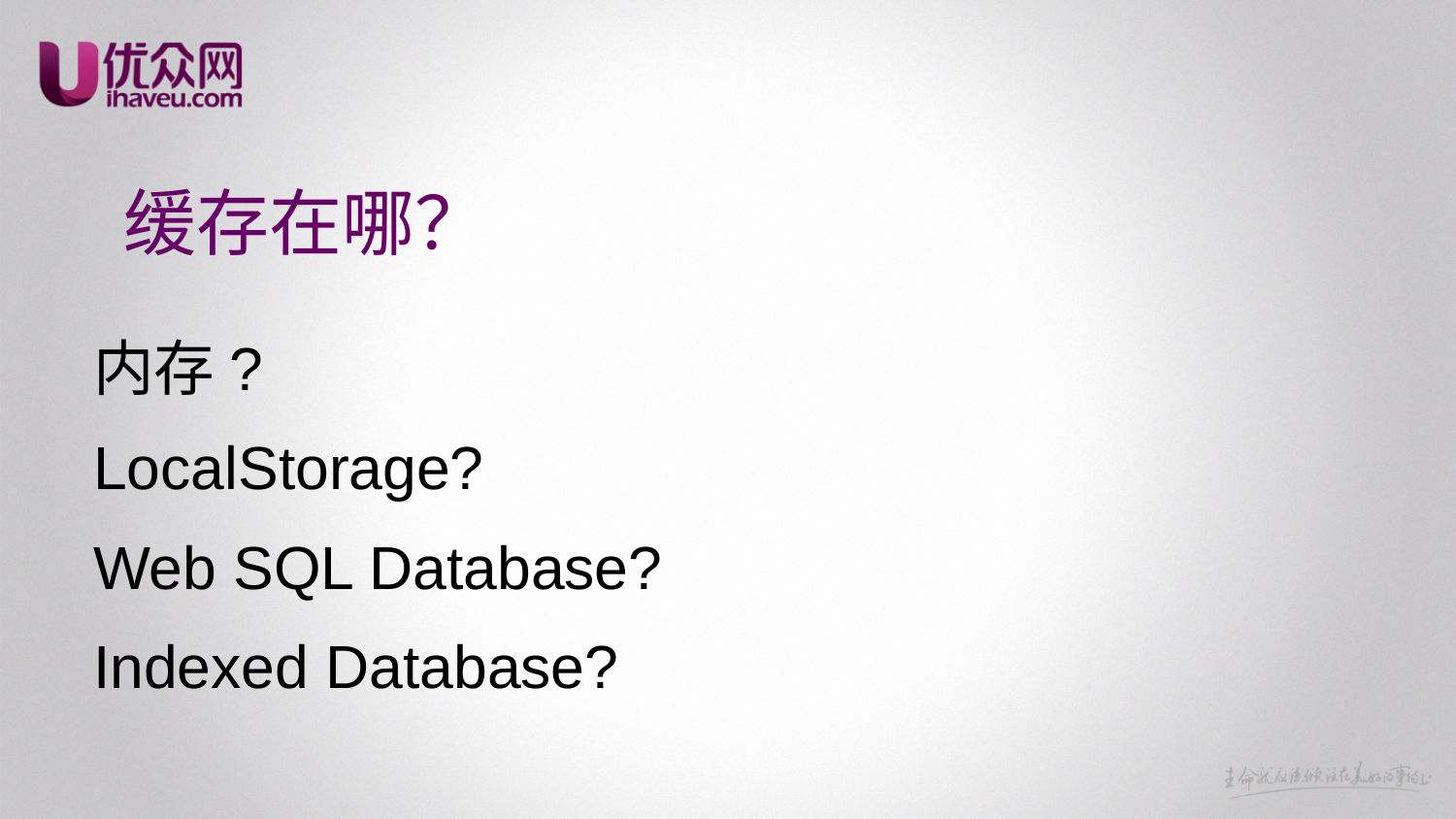

# 缓存在哪？
内存?
LocalStorage?
Web SQL Database?
Indexed Database?